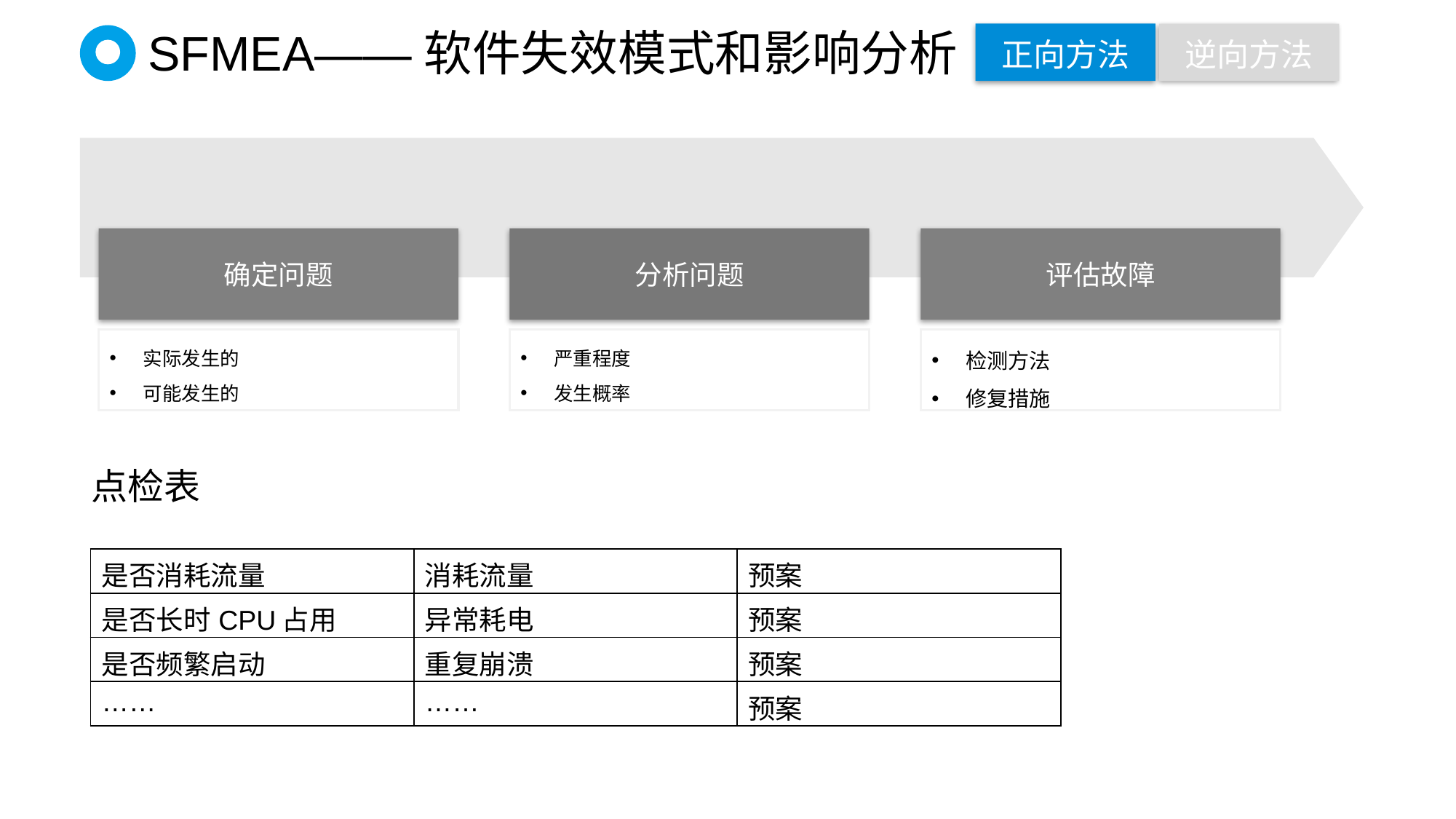

SFMEA——软件失效模式和影响分析
正向方法
逆向方法

确定问题
实际发生的
可能发生的
分析问题
严重程度
发生概率
评估故障
检测方法
修复措施
点检表
| 是否消耗流量 | 消耗流量 | 预案 |
| --- | --- | --- |
| 是否长时CPU占用 | 异常耗电 | 预案 |
| 是否频繁启动 | 重复崩溃 | 预案 |
| …… | …… | 预案 |